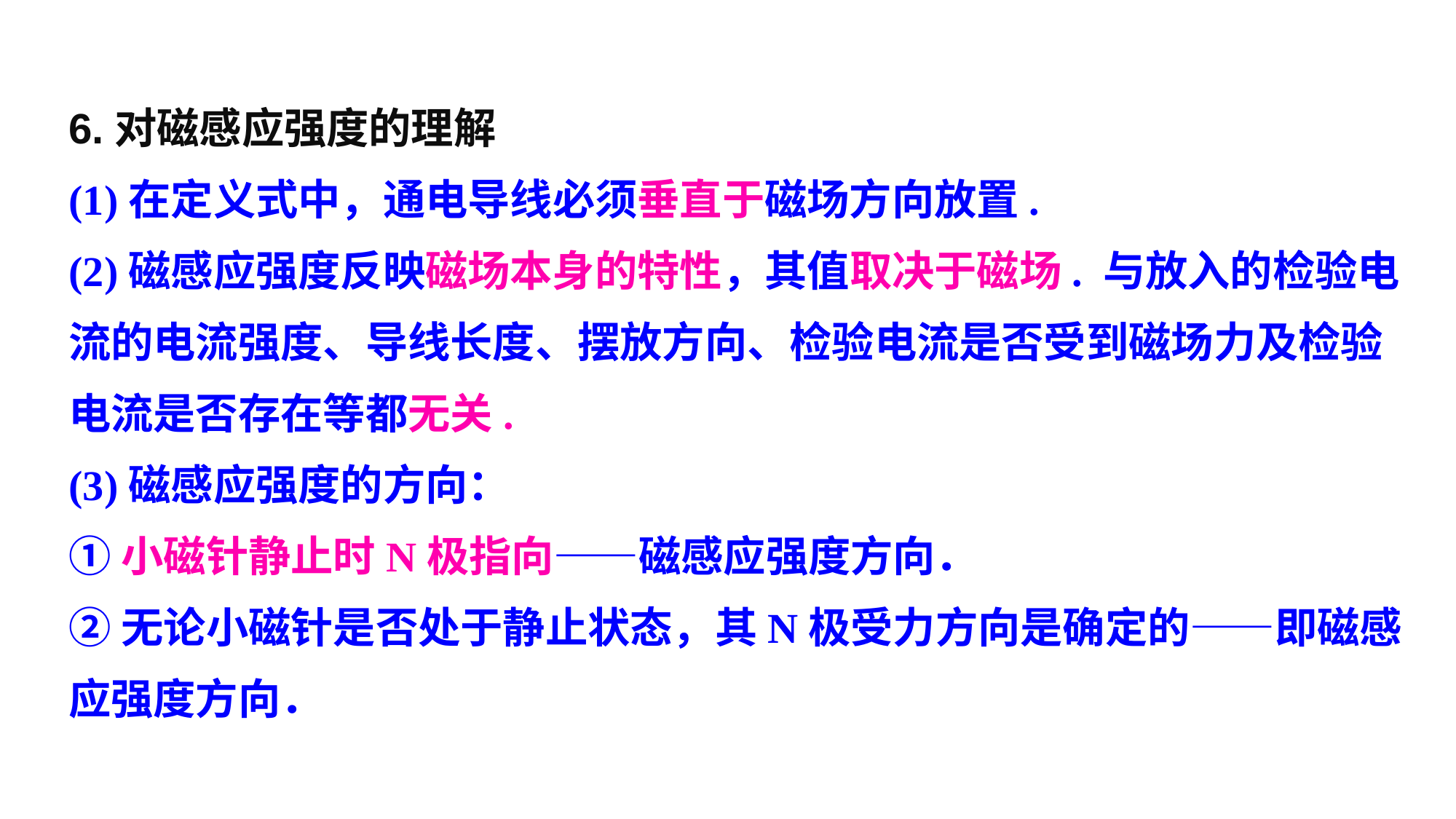

6.对磁感应强度的理解
(1)在定义式中，通电导线必须垂直于磁场方向放置.
(2)磁感应强度反映磁场本身的特性，其值取决于磁场. 与放入的检验电流的电流强度、导线长度、摆放方向、检验电流是否受到磁场力及检验电流是否存在等都无关.
(3)磁感应强度的方向：
①小磁针静止时N极指向——磁感应强度方向．
②无论小磁针是否处于静止状态，其N极受力方向是确定的——即磁感应强度方向．